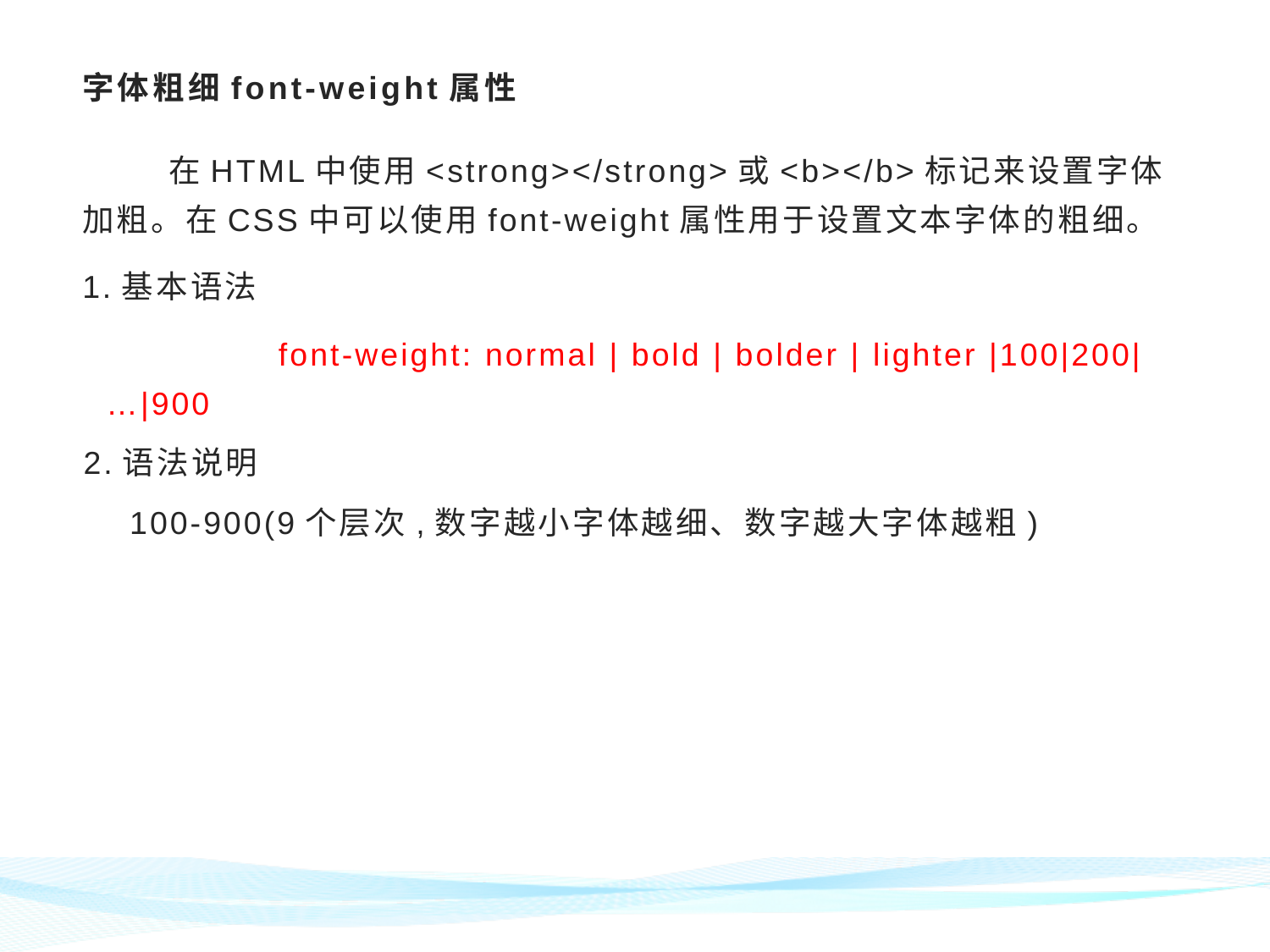

# 字体粗细font-weight属性
        在HTML中使用<strong></strong>或<b></b>标记来设置字体加粗。在CSS中可以使用font-weight属性用于设置文本字体的粗细。
1.基本语法
                 font-weight: normal | bold | bolder | lighter |100|200|…|900
2.语法说明
    100-900(9个层次,数字越小字体越细、数字越大字体越粗)